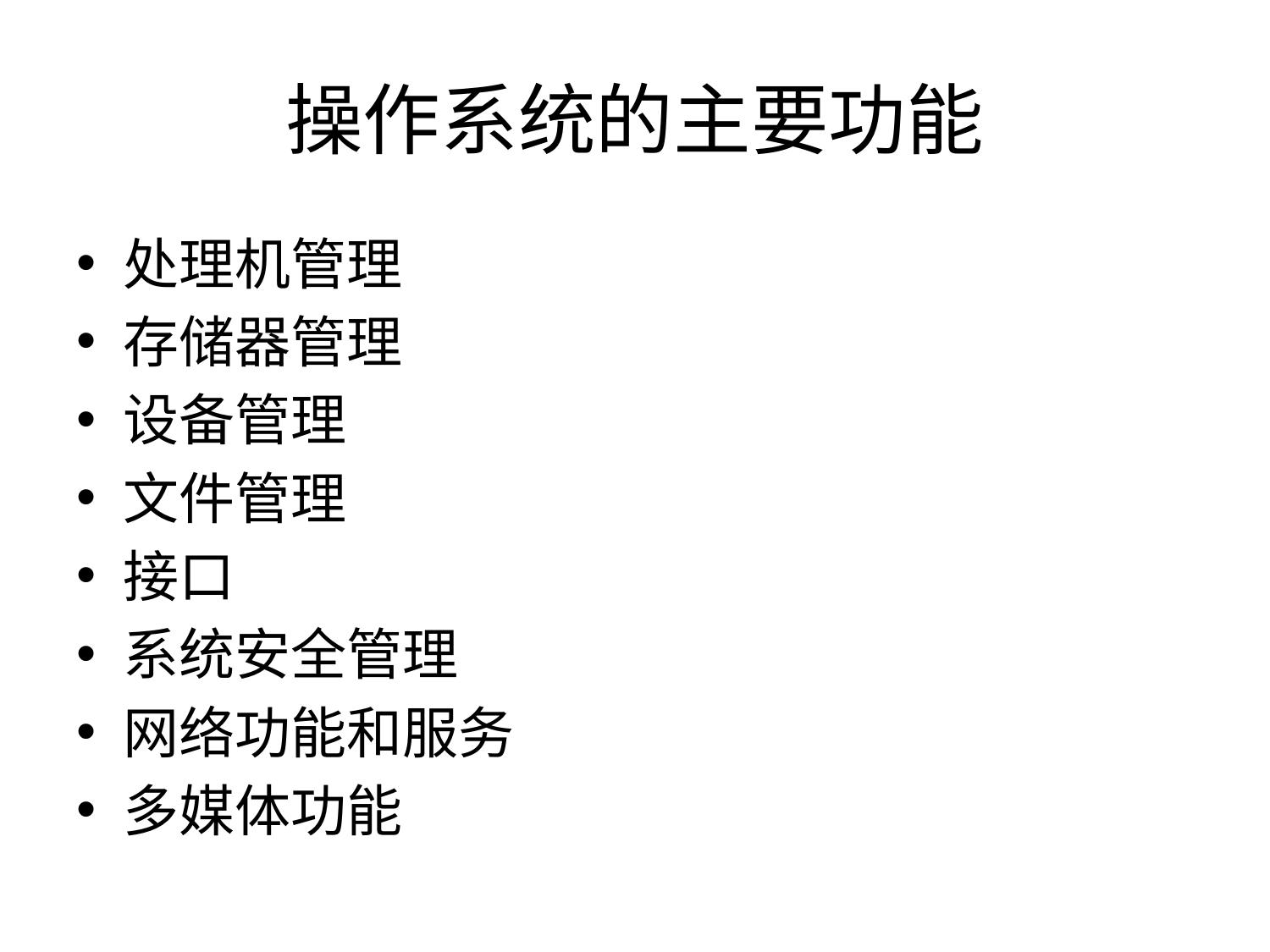

# 操作系统的主要功能
处理机管理
存储器管理
设备管理
文件管理
接口
系统安全管理
网络功能和服务
多媒体功能